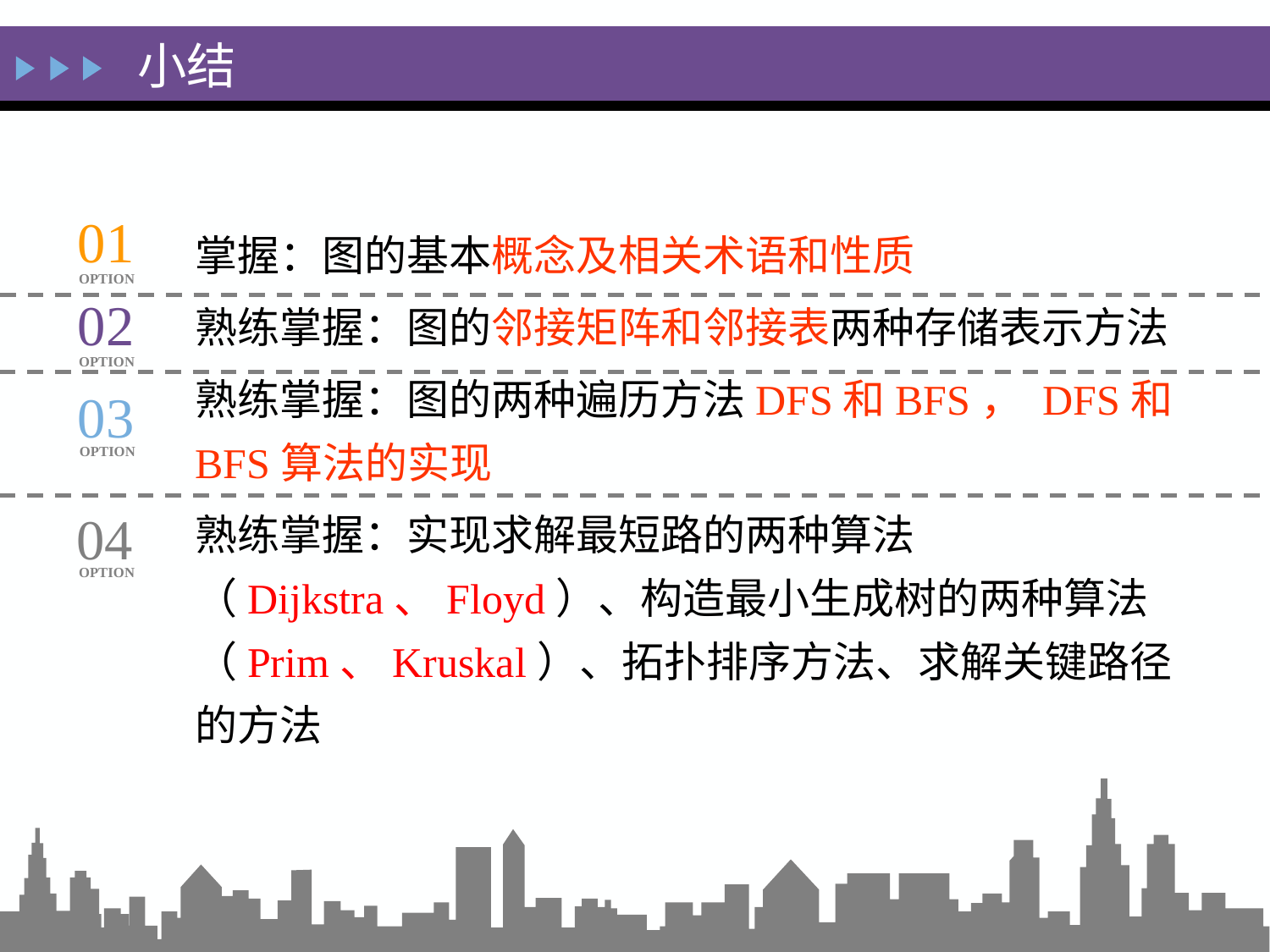

小结
01
OPTION
掌握：图的基本概念及相关术语和性质
熟练掌握：图的邻接矩阵和邻接表两种存储表示方法
熟练掌握：图的两种遍历方法DFS和BFS， DFS和BFS算法的实现
熟练掌握：实现求解最短路的两种算法（Dijkstra、Floyd）、构造最小生成树的两种算法（Prim、Kruskal）、拓扑排序方法、求解关键路径的方法
02
OPTION
03
OPTION
04
OPTION